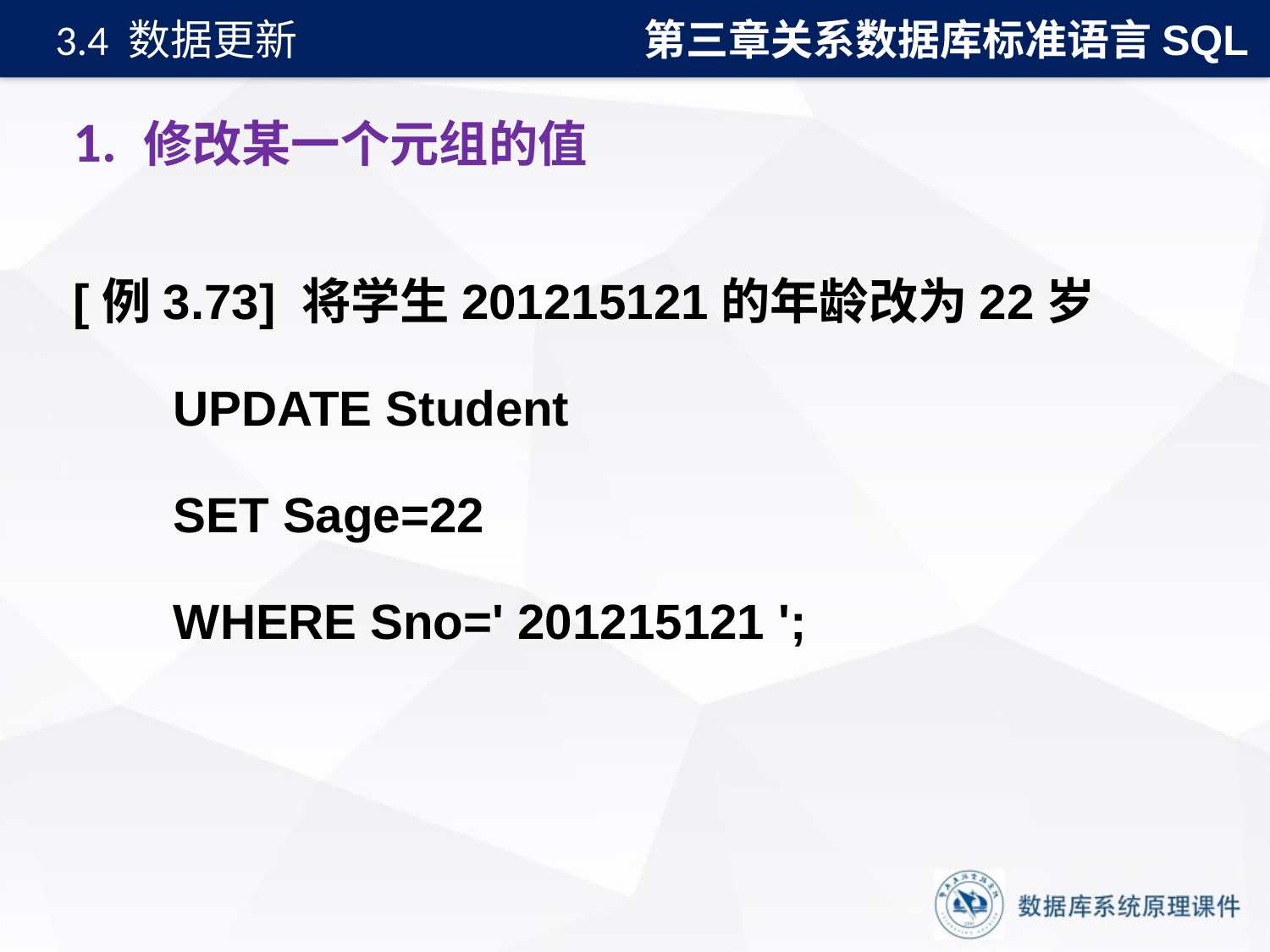

第三章关系数据库标准语言SQL
3.4 数据更新
# 1. 修改某一个元组的值
[例3.73] 将学生201215121的年龄改为22岁
UPDATE Student
SET Sage=22
WHERE Sno=' 201215121 ';